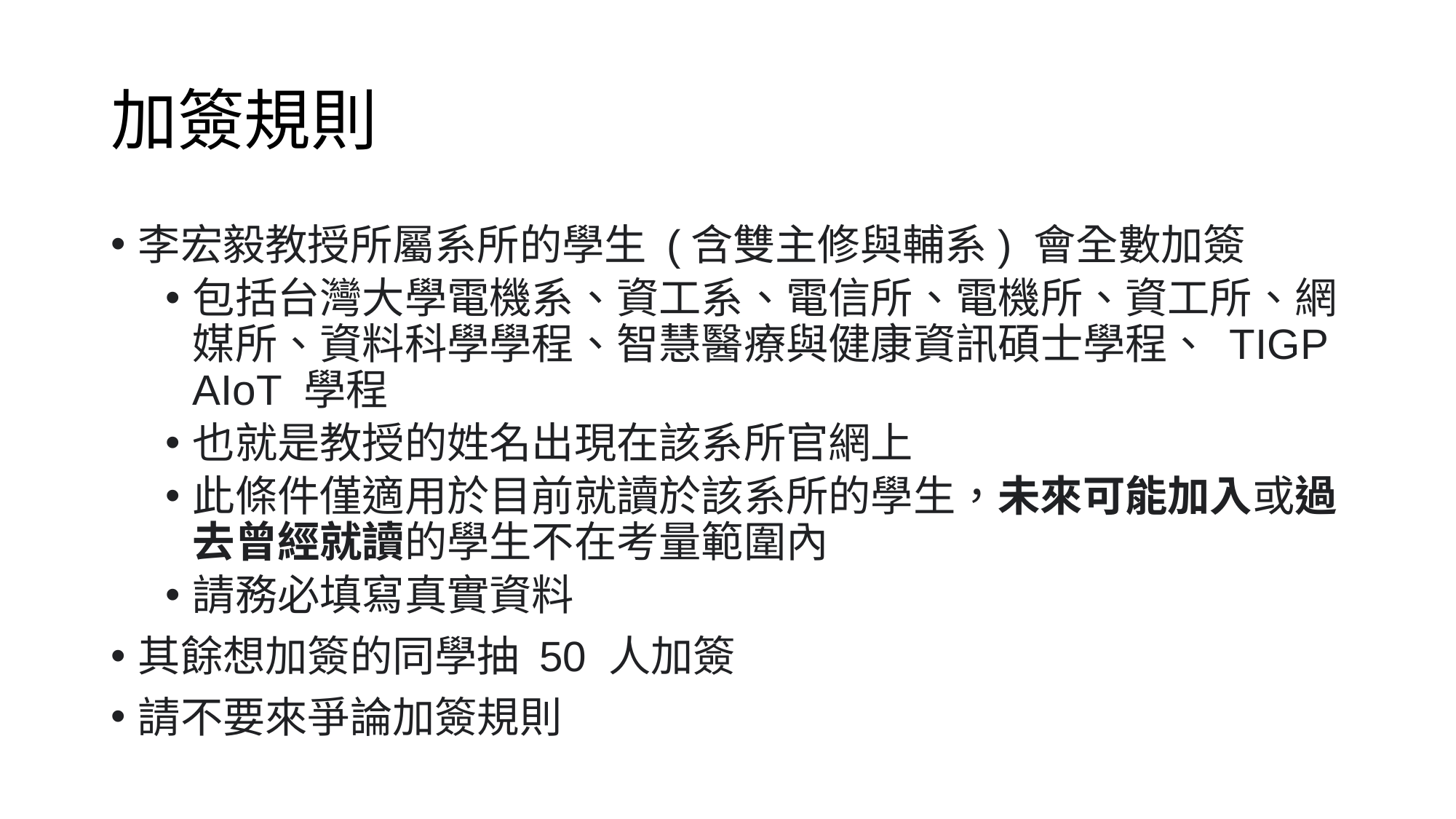

# 加簽規則
李宏毅教授所屬系所的學生 (含雙主修與輔系) 會全數加簽
包括台灣大學電機系、資工系、電信所、電機所、資工所、網媒所、資料科學學程、智慧醫療與健康資訊碩士學程、 TIGP AIoT 學程
也就是教授的姓名出現在該系所官網上
此條件僅適用於目前就讀於該系所的學生，未來可能加入或過去曾經就讀的學生不在考量範圍內
請務必填寫真實資料
其餘想加簽的同學抽 50 人加簽
請不要來爭論加簽規則